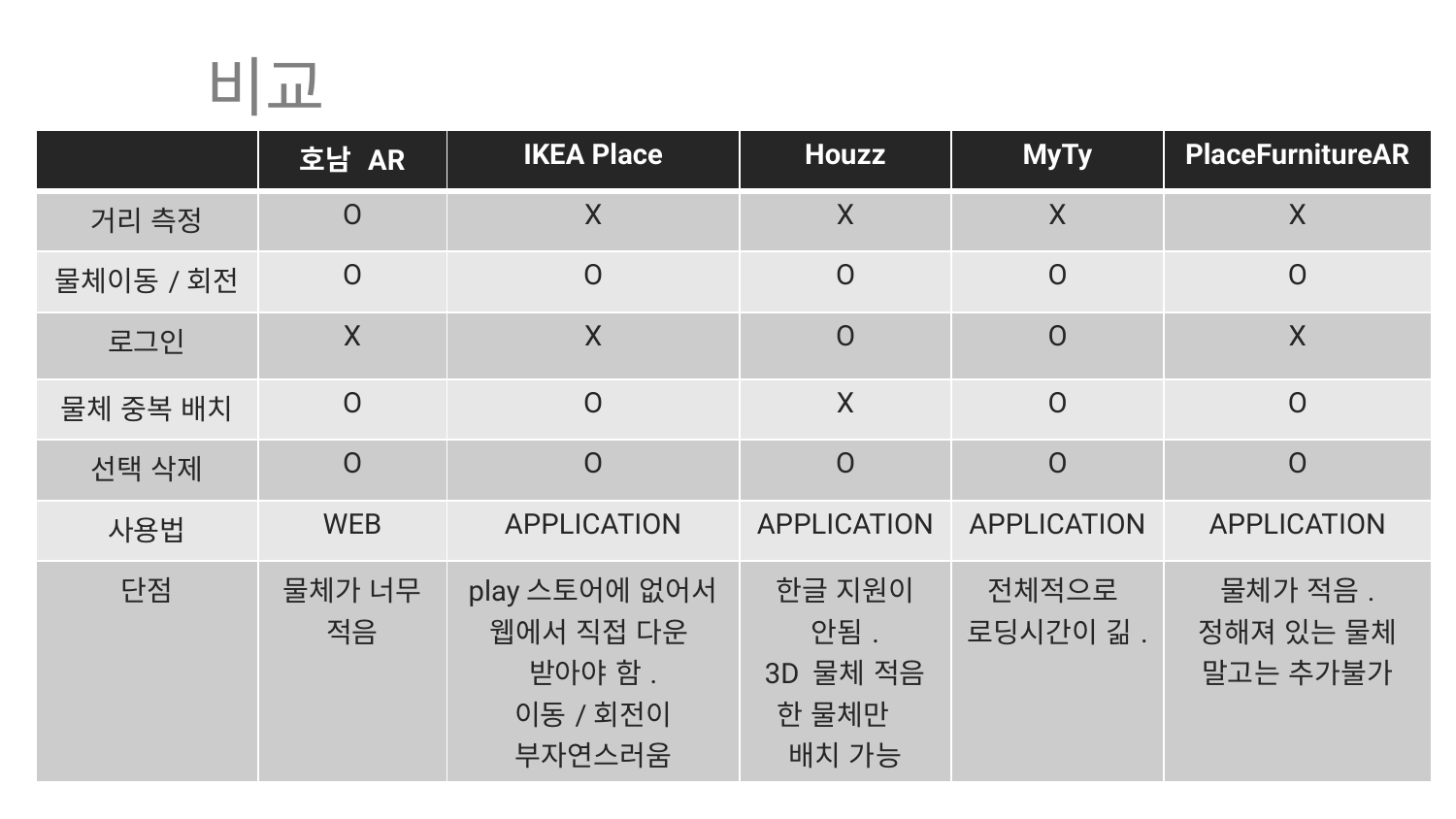

비교
|  | 호남 AR | IKEA Place | Houzz | MyTy | PlaceFurnitureAR |
| --- | --- | --- | --- | --- | --- |
| 거리 측정 | O | X | X | X | X |
| 물체이동/회전 | O | O | O | O | O |
| 로그인 | X | X | O | O | X |
| 물체 중복 배치 | O | O | X | O | O |
| 선택 삭제 | O | O | O | O | O |
| 사용법 | WEB | APPLICATION | APPLICATION | APPLICATION | APPLICATION |
| 단점 | 물체가 너무 적음 | play스토어에 없어서 웹에서 직접 다운 받아야 함. 이동/회전이 부자연스러움 | 한글 지원이 안됨. 3D 물체 적음 한 물체만 배치 가능 | 전체적으로 로딩시간이 긺. | 물체가 적음. 정해져 있는 물체 말고는 추가불가 |